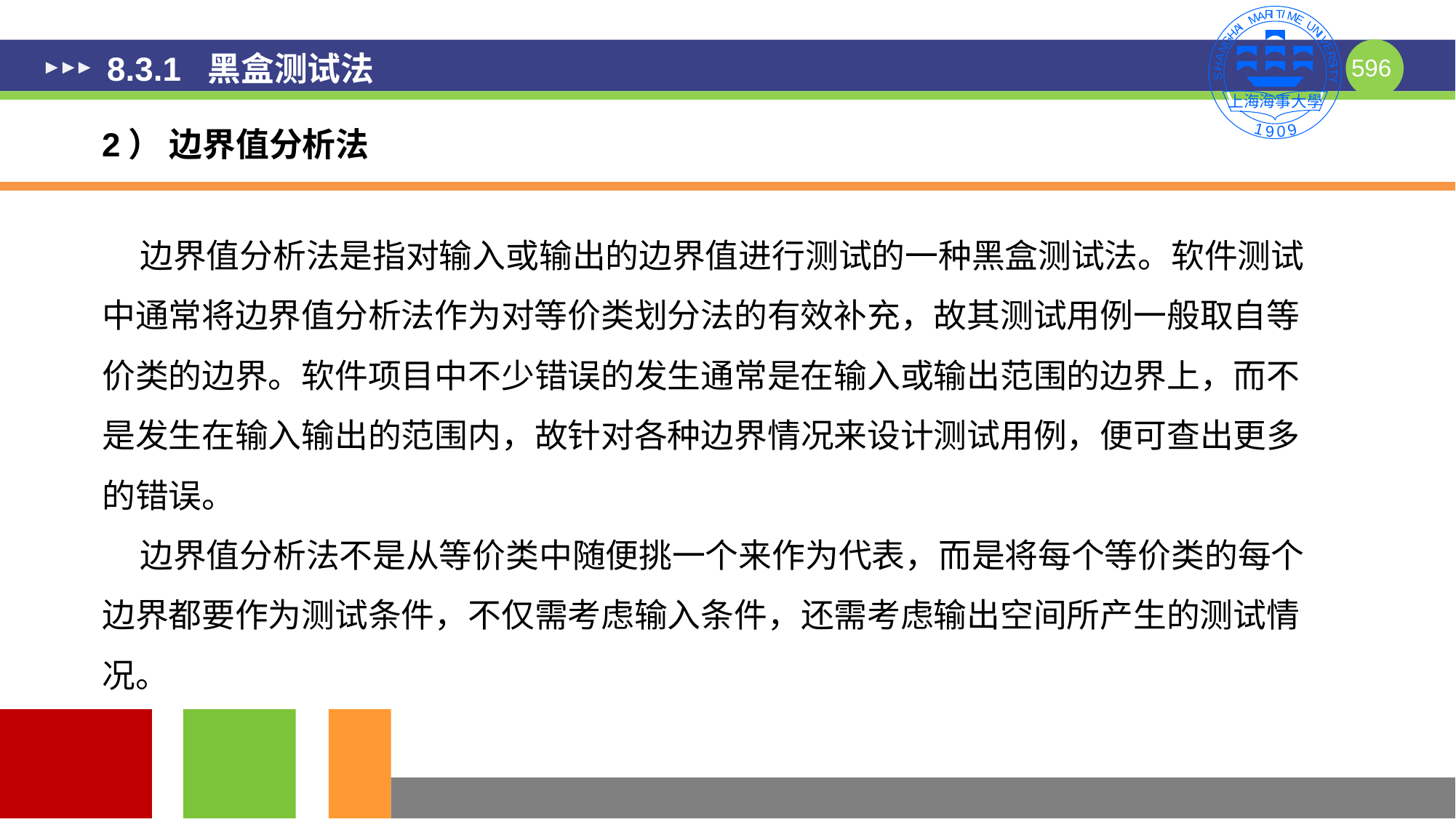

# 8.3.1  黑盒测试法
2） 边界值分析法

    边界值分析法是指对输入或输出的边界值进行测试的一种黑盒测试法。软件测试中通常将边界值分析法作为对等价类划分法的有效补充，故其测试用例一般取自等价类的边界。软件项目中不少错误的发生通常是在输入或输出范围的边界上，而不是发生在输入输出的范围内，故针对各种边界情况来设计测试用例，便可查出更多的错误。
    边界值分析法不是从等价类中随便挑一个来作为代表，而是将每个等价类的每个边界都要作为测试条件，不仅需考虑输入条件，还需考虑输出空间所产生的测试情况。

596